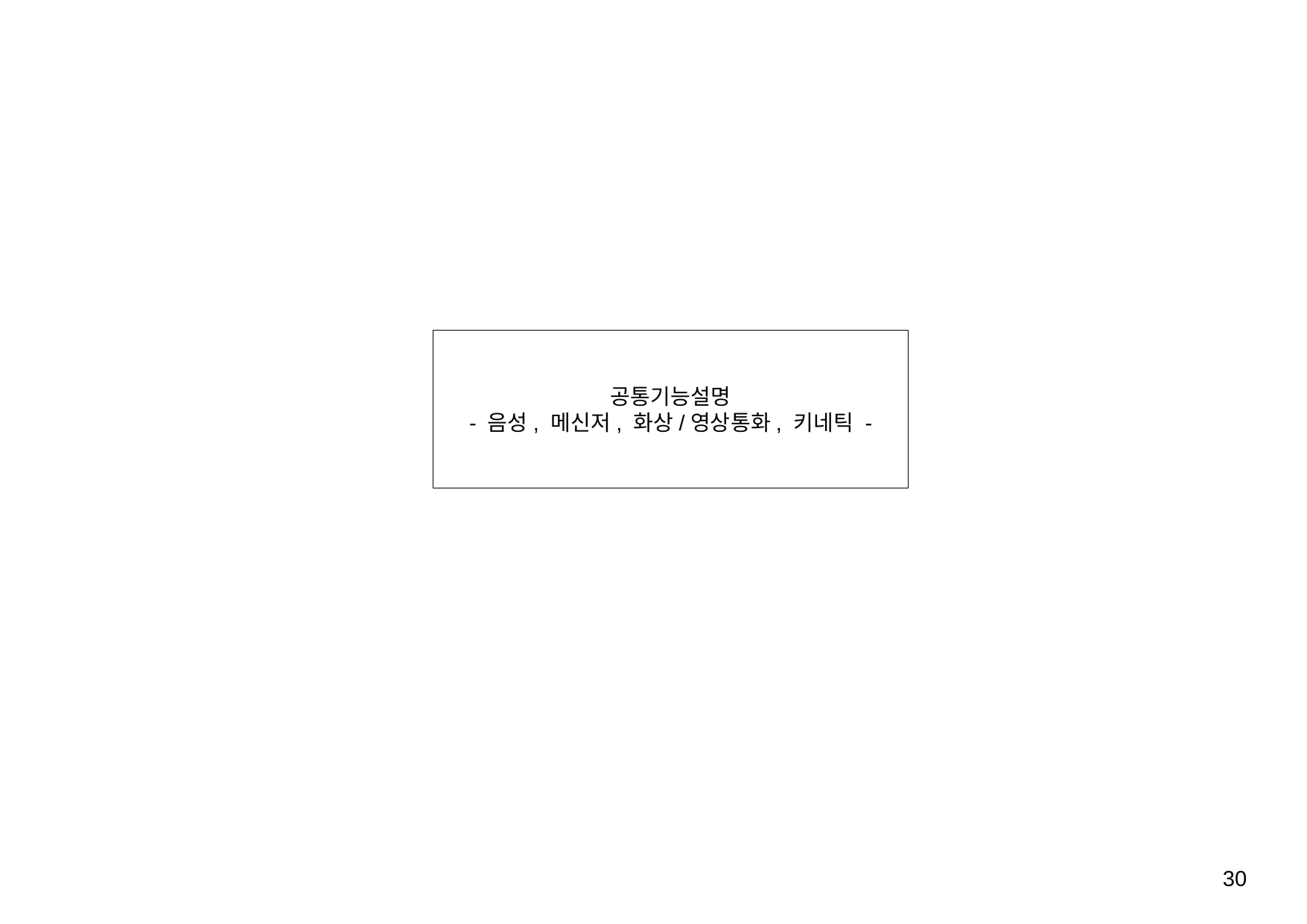

공통기능설명
- 음성, 메신저, 화상/영상통화, 키네틱 -